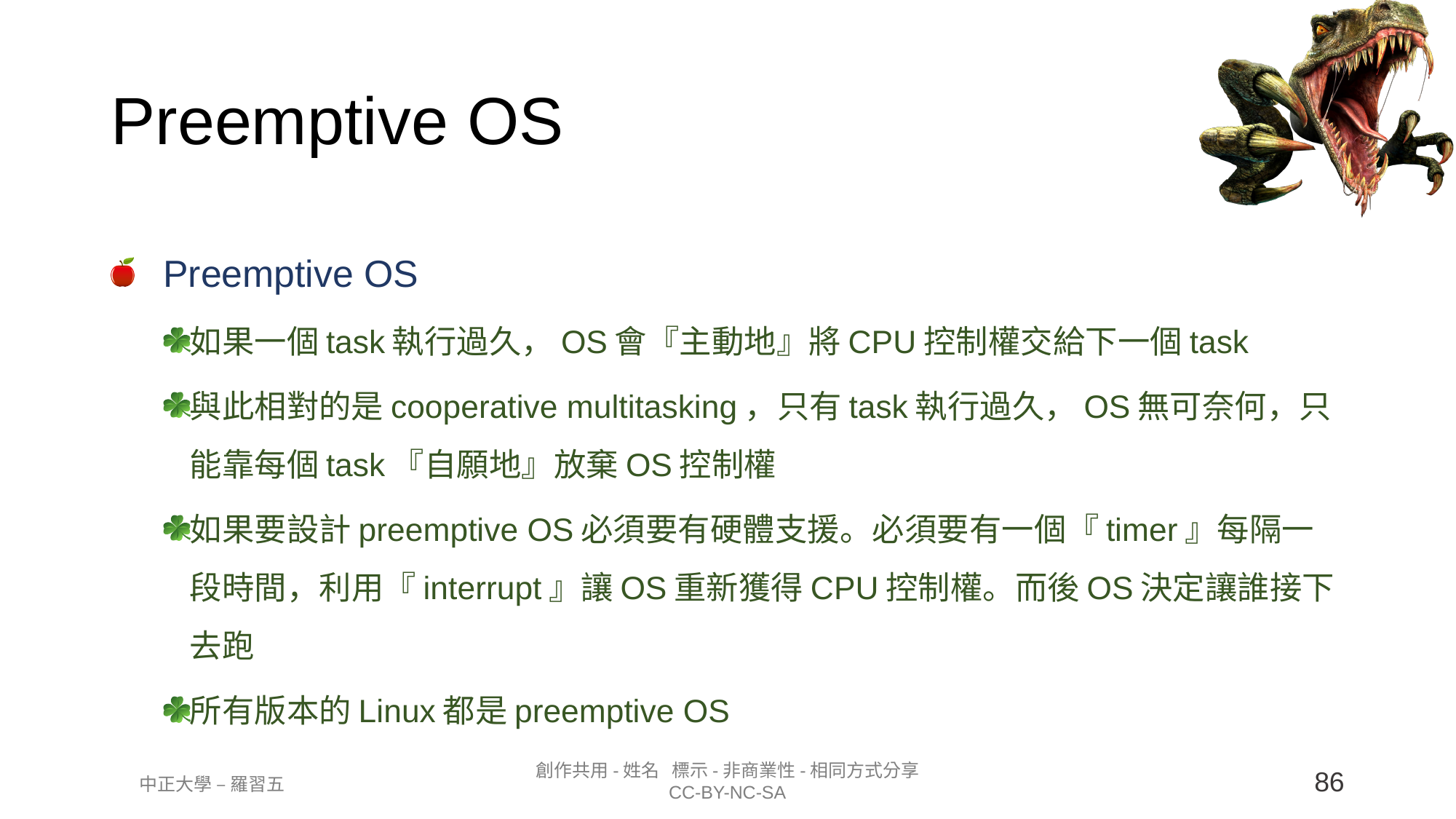

# Preemptive OS
Preemptive OS
如果一個task執行過久，OS會『主動地』將CPU控制權交給下一個task
與此相對的是cooperative multitasking，只有task執行過久，OS無可奈何，只能靠每個task『自願地』放棄OS控制權
如果要設計preemptive OS必須要有硬體支援。必須要有一個『timer』每隔一段時間，利用『interrupt』讓OS重新獲得CPU控制權。而後OS決定讓誰接下去跑
所有版本的Linux都是preemptive OS